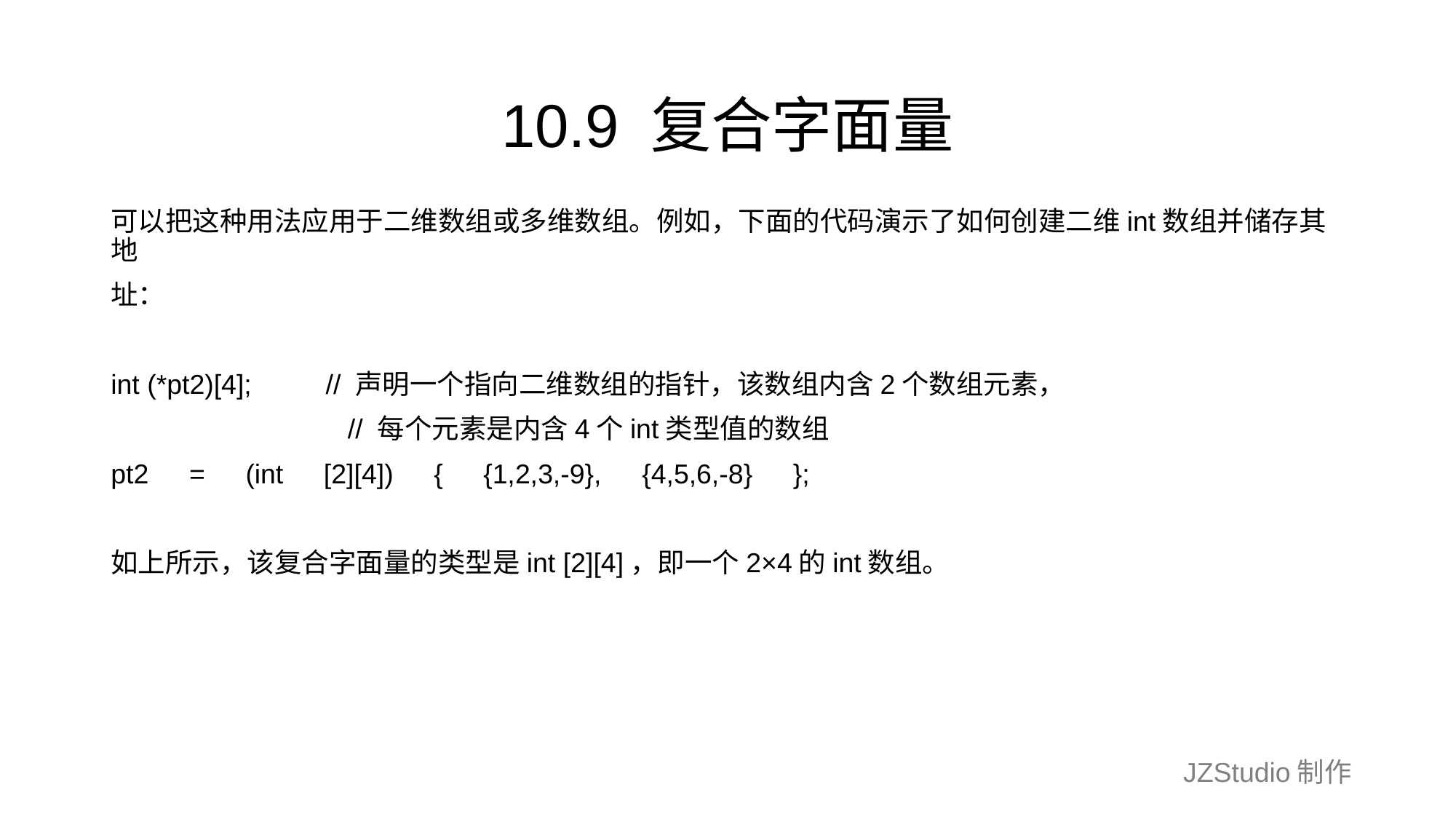

# 10.9 复合字面量
可以把这种用法应用于二维数组或多维数组。例如，下面的代码演示了如何创建二维int数组并储存其地
址：

int (*pt2)[4];　　 // 声明一个指向二维数组的指针，该数组内含2个数组元素，
                               // 每个元素是内含4个int类型值的数组
pt2　=　(int　[2][4])　{　{1,2,3,-9},　{4,5,6,-8}　};

如上所示，该复合字面量的类型是int [2][4]，即一个2×4的int数组。